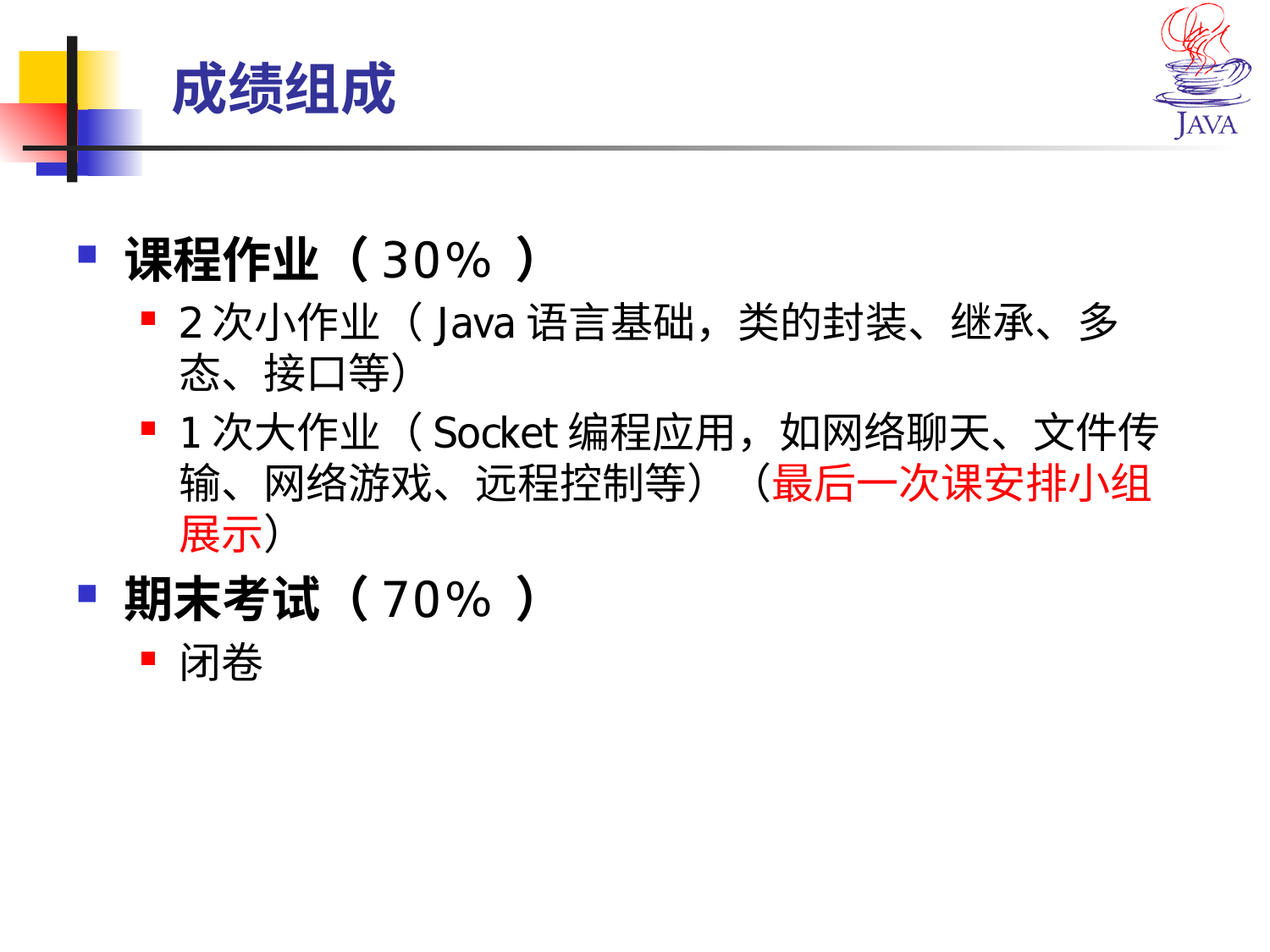

# 成绩组成
课程作业（30%）
2次小作业（Java语言基础，类的封装、继承、多态、接口等）
1次大作业（Socket编程应用，如网络聊天、文件传输、网络游戏、远程控制等）（最后一次课安排小组展示）
期末考试（70%）
闭卷